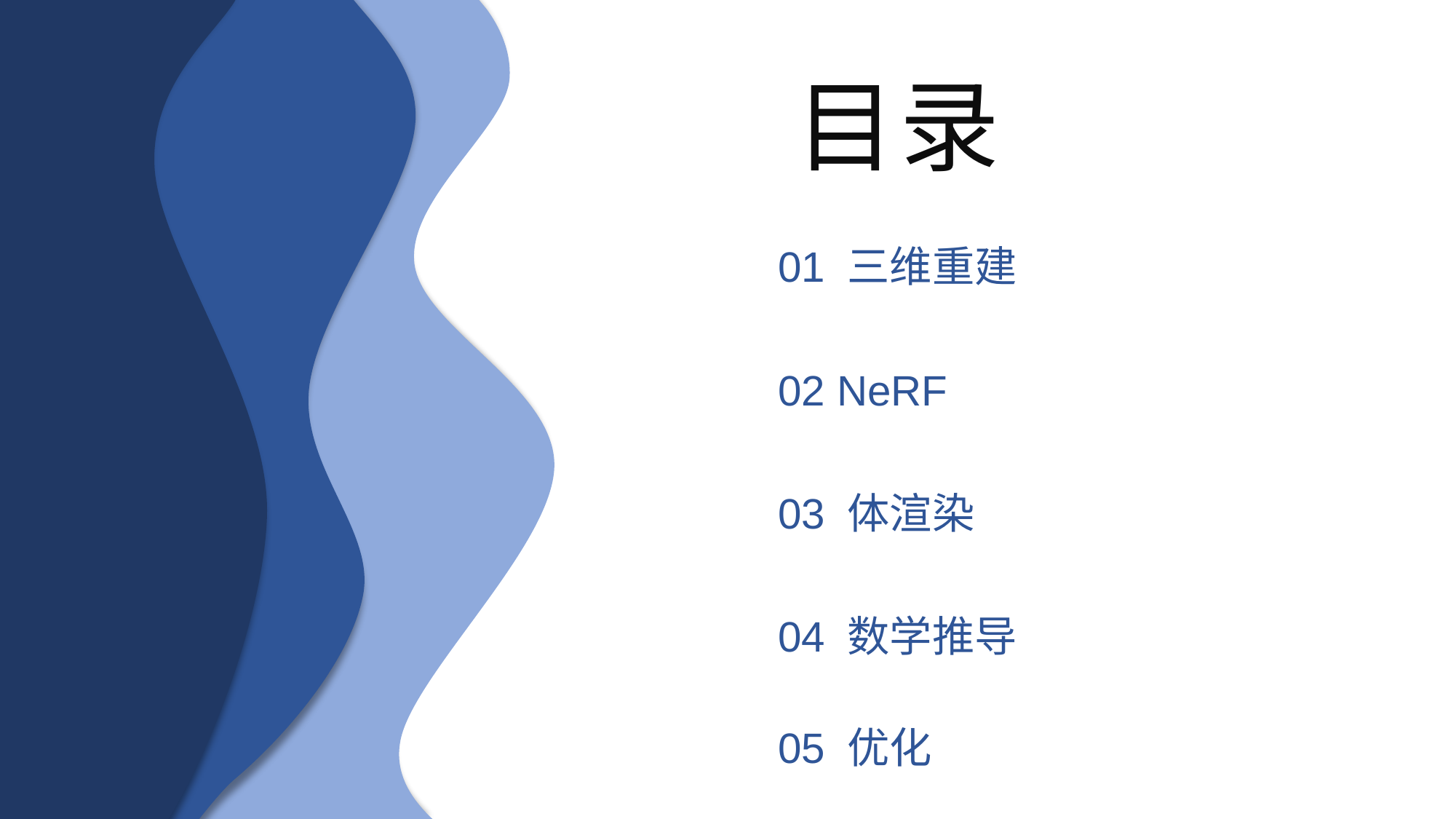

目录
01 三维重建
02 NeRF
03 体渲染
04 数学推导
05 优化